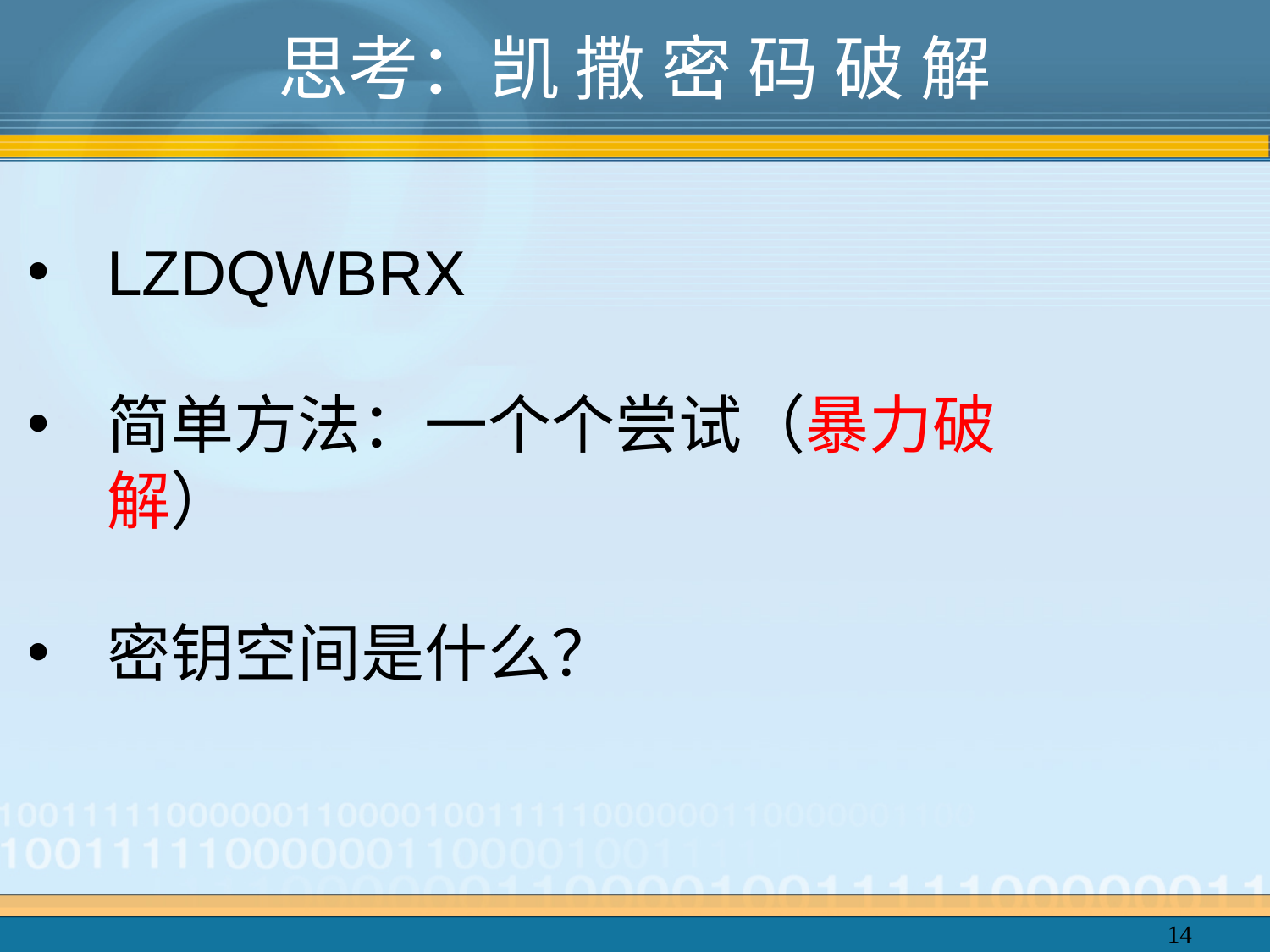

# 思考：凯 撒 密 码 破 解
LZDQWBRX

简单方法：一个个尝试（暴力破解）

密钥空间是什么？

14